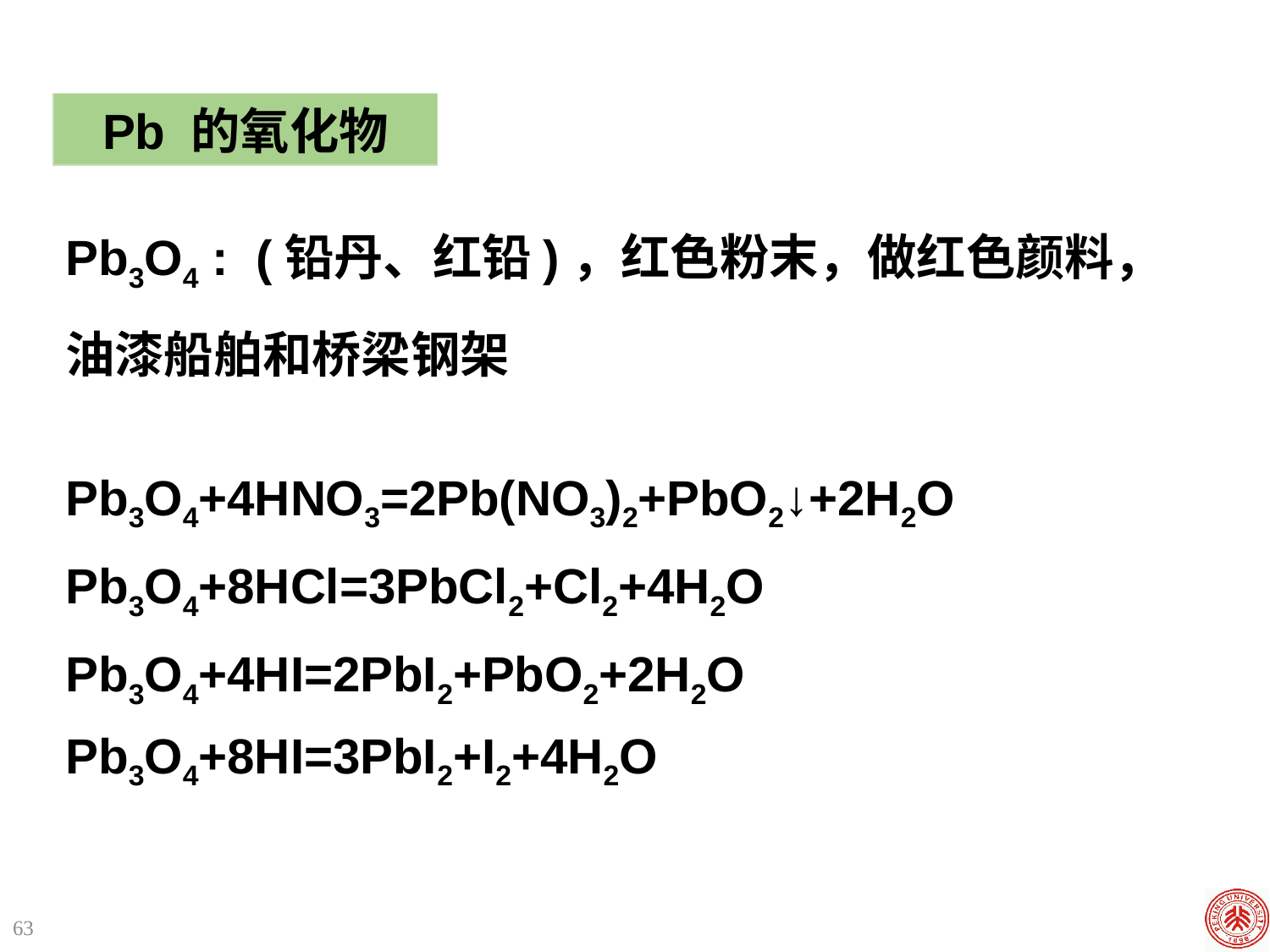

Pb 的氧化物
Pb3O4 :  (铅丹、红铅)，红色粉末，做红色颜料，油漆船舶和桥梁钢架

Pb3O4+4HNO3=2Pb(NO3)2+PbO2↓+2H2O
Pb3O4+8HCl=3PbCl2+Cl2+4H2O
Pb3O4+4HI=2PbI2+PbO2+2H2O
Pb3O4+8HI=3PbI2+I2+4H2O
63